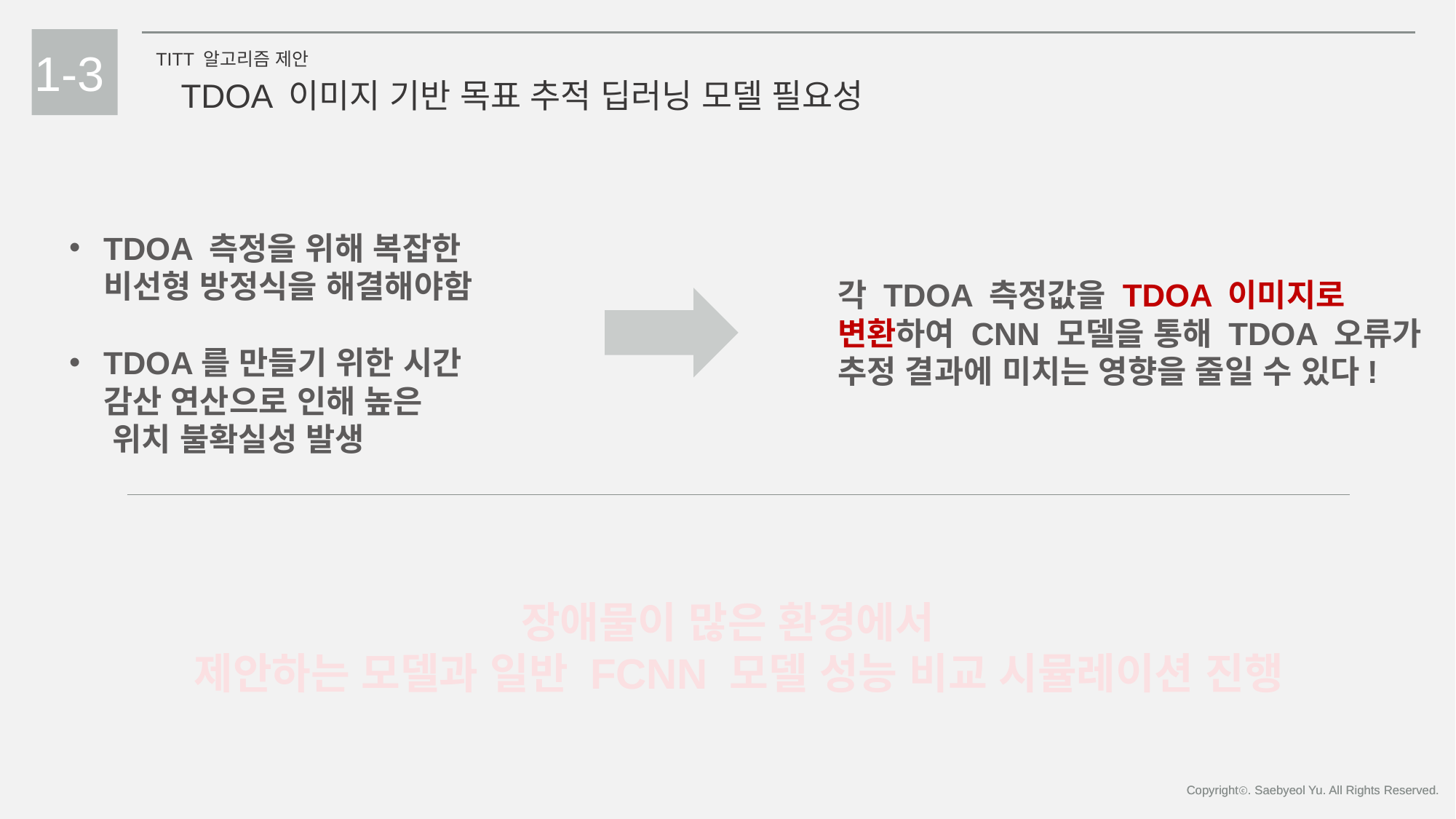

1-3
TITT 알고리즘 제안
TDOA 이미지 기반 목표 추적 딥러닝 모델 필요성
TDOA 측정을 위해 복잡한 비선형 방정식을 해결해야함

TDOA를 만들기 위한 시간 감산 연산으로 인해 높은
    위치 불확실성 발생
각 TDOA 측정값을 TDOA 이미지로 변환하여 CNN 모델을 통해 TDOA 오류가 추정 결과에 미치는 영향을 줄일 수 있다!

장애물이 많은 환경에서
 제안하는 모델과 일반 FCNN 모델 성능 비교 시뮬레이션 진행
Copyrightⓒ. Saebyeol Yu. All Rights Reserved.